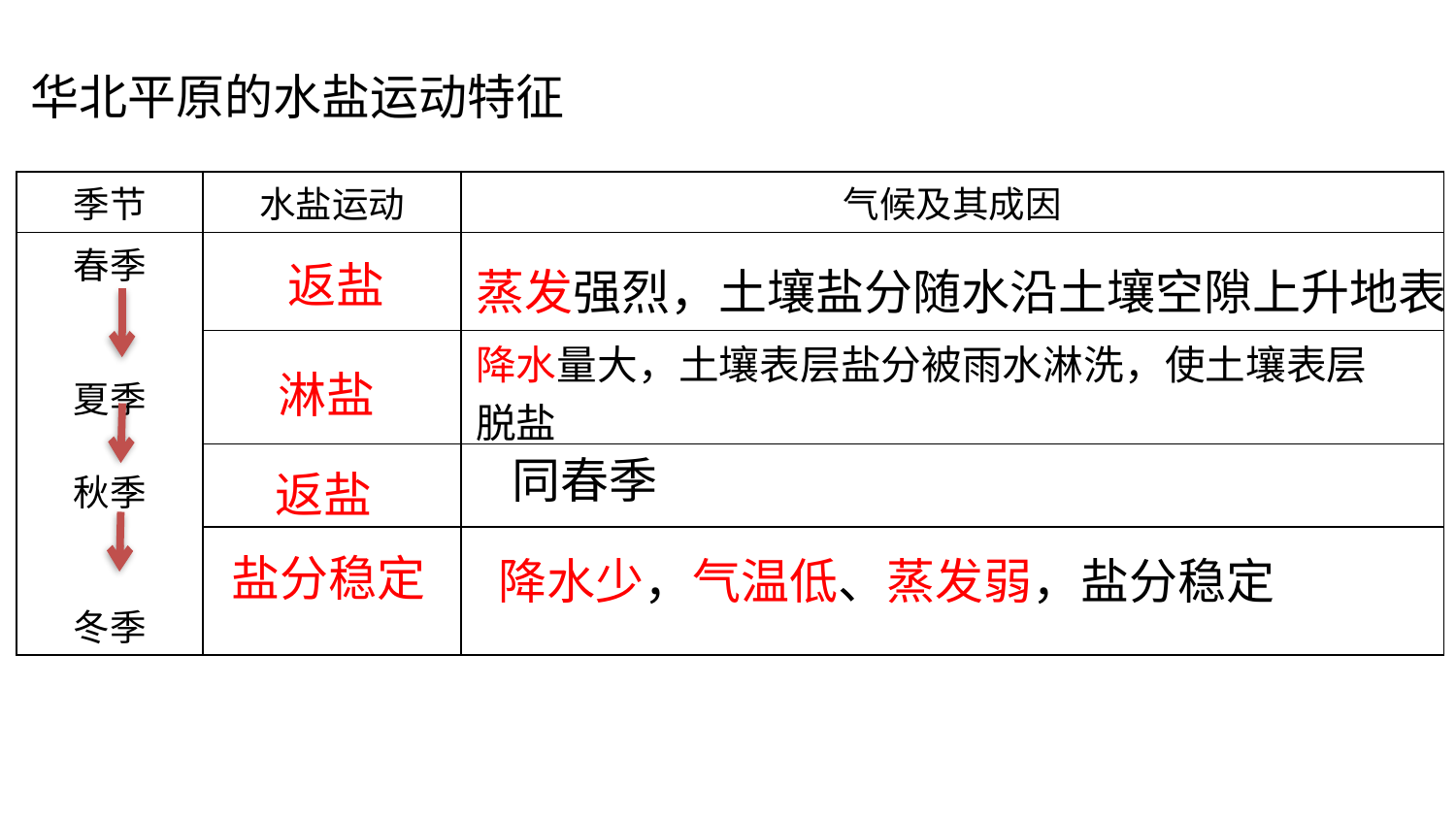

华北平原的水盐运动特征
| 季节 | 水盐运动 | 气候及其成因 |
| --- | --- | --- |
| 春季 夏季 秋季 冬季 |  |  |
|  |  |  |
|  |  |  |
|  |  |  |
蒸发强烈，土壤盐分随水沿土壤空隙上升地表
返盐
降水量大，土壤表层盐分被雨水淋洗，使土壤表层脱盐
淋盐
同春季
返盐
降水少，气温低、蒸发弱，盐分稳定
盐分稳定